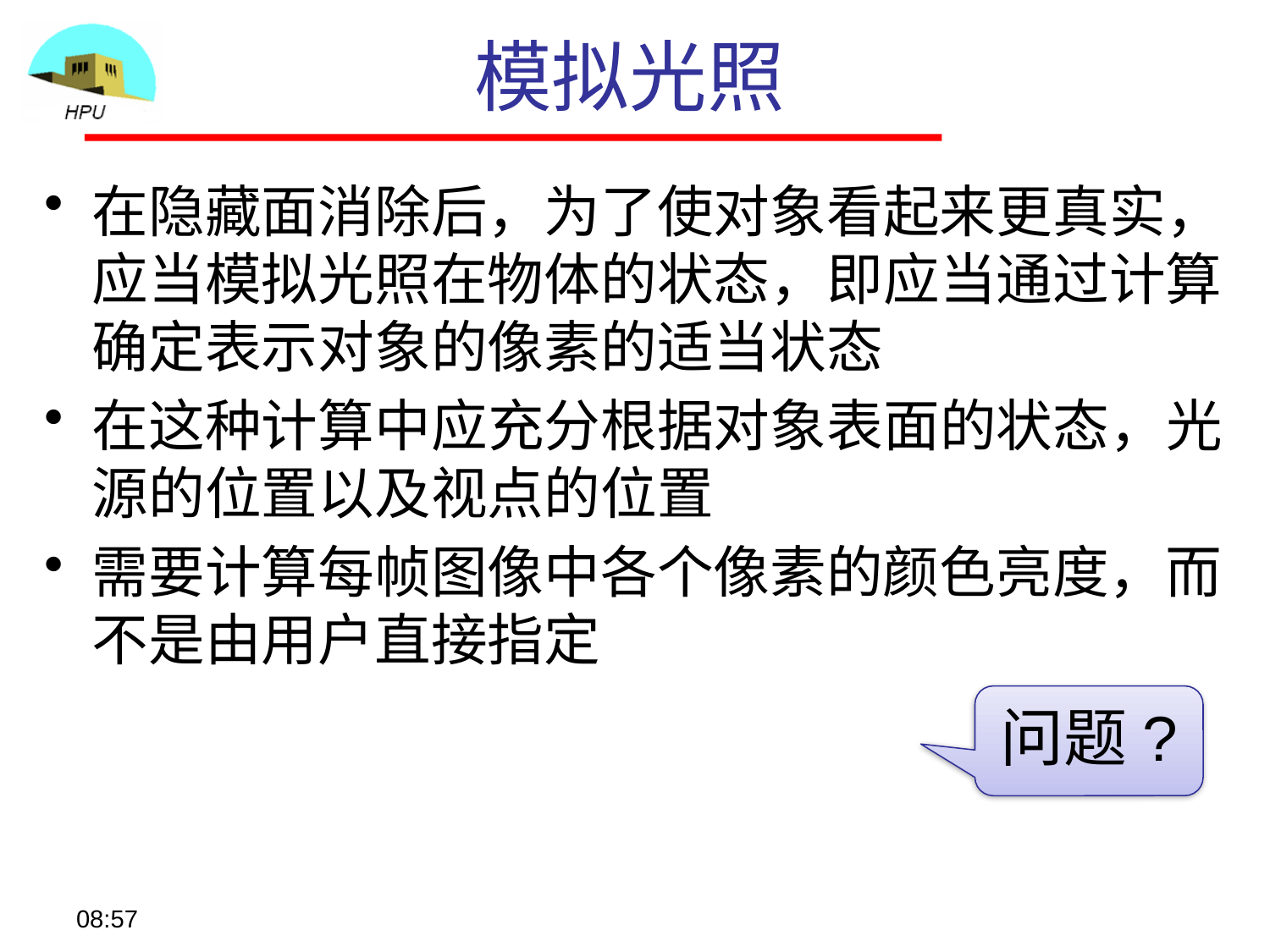

# 模拟光照
在隐藏面消除后，为了使对象看起来更真实，应当模拟光照在物体的状态，即应当通过计算确定表示对象的像素的适当状态
在这种计算中应充分根据对象表面的状态，光源的位置以及视点的位置
需要计算每帧图像中各个像素的颜色亮度，而不是由用户直接指定
问题?
08:57